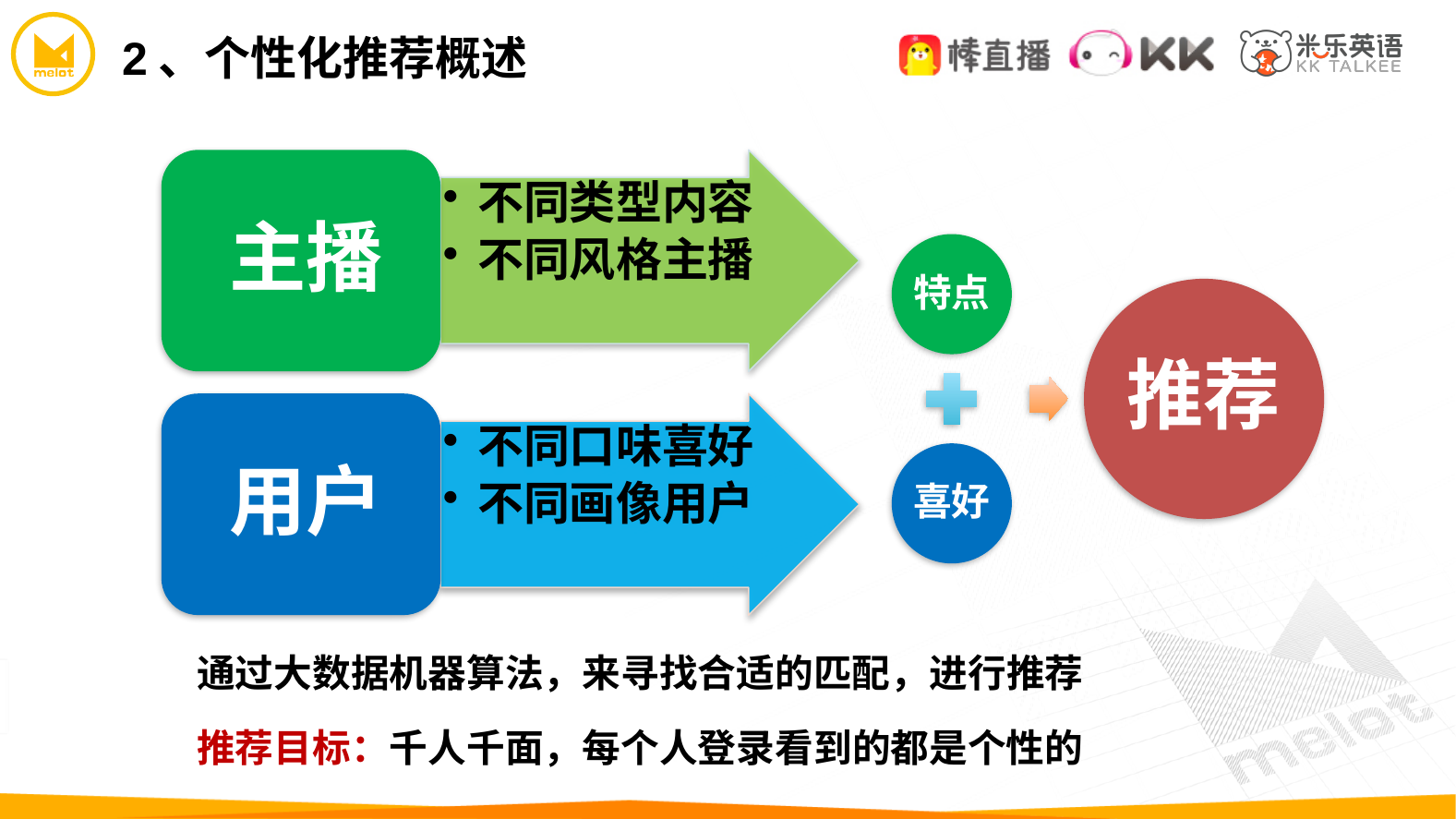

2、个性化推荐概述
不同类型内容
不同风格主播
主播
不同口味喜好
不同画像用户
用户
特点

喜好

推荐
通过大数据机器算法，来寻找合适的匹配，进行推荐
推荐目标：千人千面，每个人登录看到的都是个性的